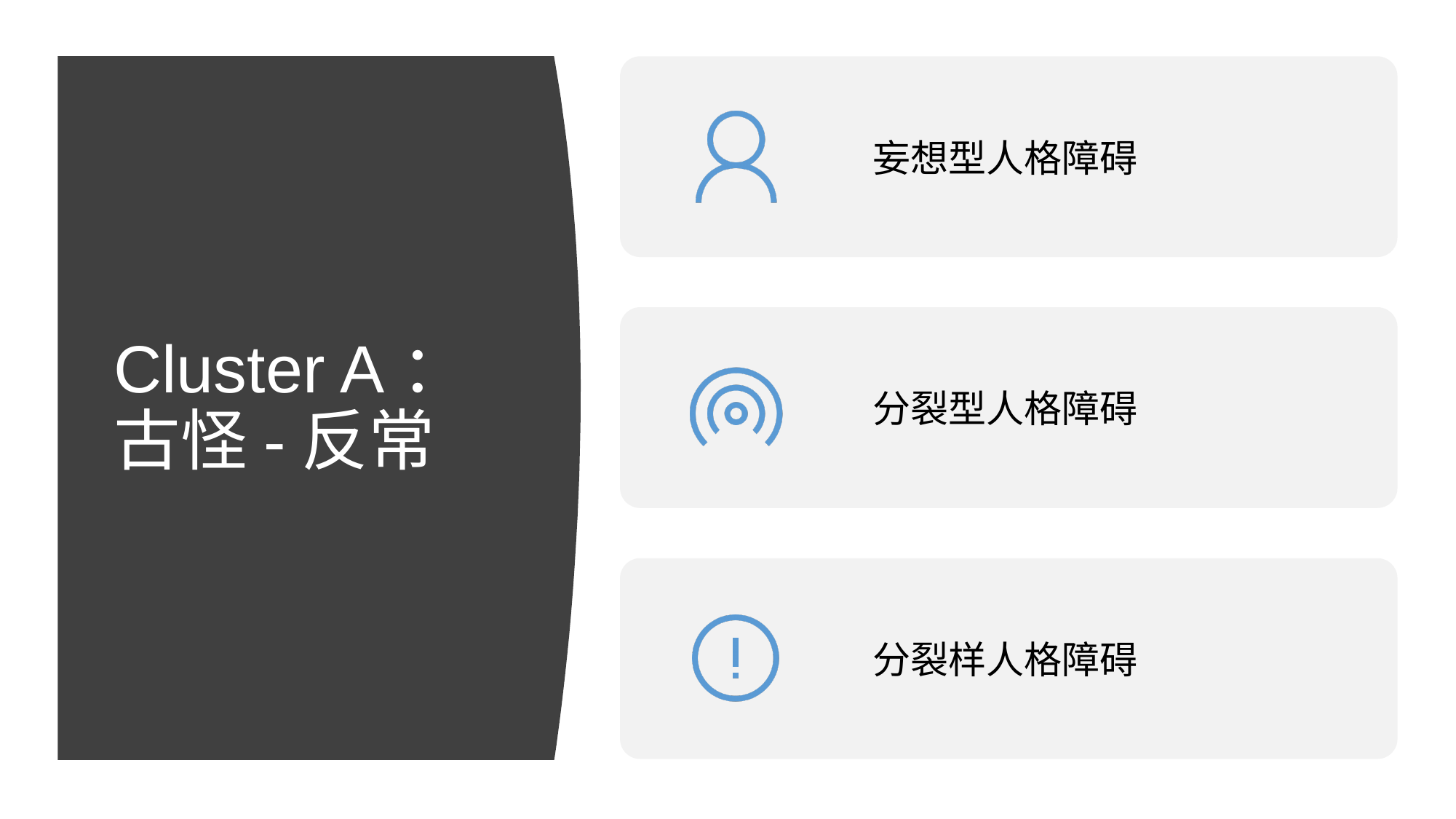

妄想型人格障碍
分裂型人格障碍
分裂样人格障碍

# Cluster A： 古怪-反常